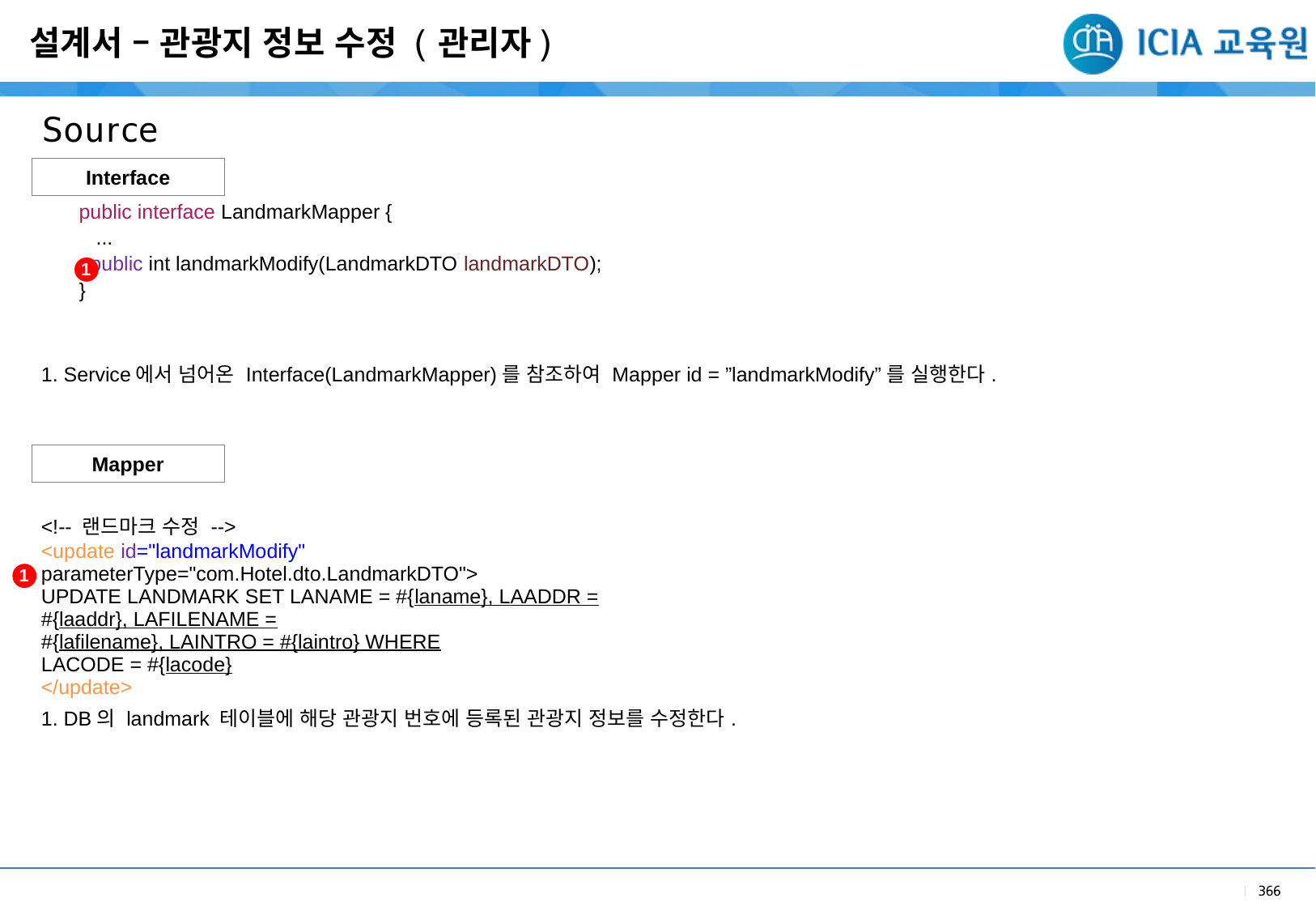

설계서 – 관광지 정보 수정 (관리자)
Source
Interface
| public interface LandmarkMapper { ... public int landmarkModify(LandmarkDTO landmarkDTO); } |
| --- |
| 1. Service에서 넘어온 Interface(LandmarkMapper)를 참조하여 Mapper id = ”landmarkModify”를 실행한다. |
1

Mapper
| <!-- 랜드마크 수정 --> <update id="landmarkModify" parameterType="com.Hotel.dto.LandmarkDTO"> UPDATE LANDMARK SET LANAME = #{laname}, LAADDR = #{laaddr}, LAFILENAME = #{lafilename}, LAINTRO = #{laintro} WHERE LACODE = #{lacode} </update> |
| --- |
| 1. DB의 landmark 테이블에 해당 관광지 번호에 등록된 관광지 정보를 수정한다. |
1